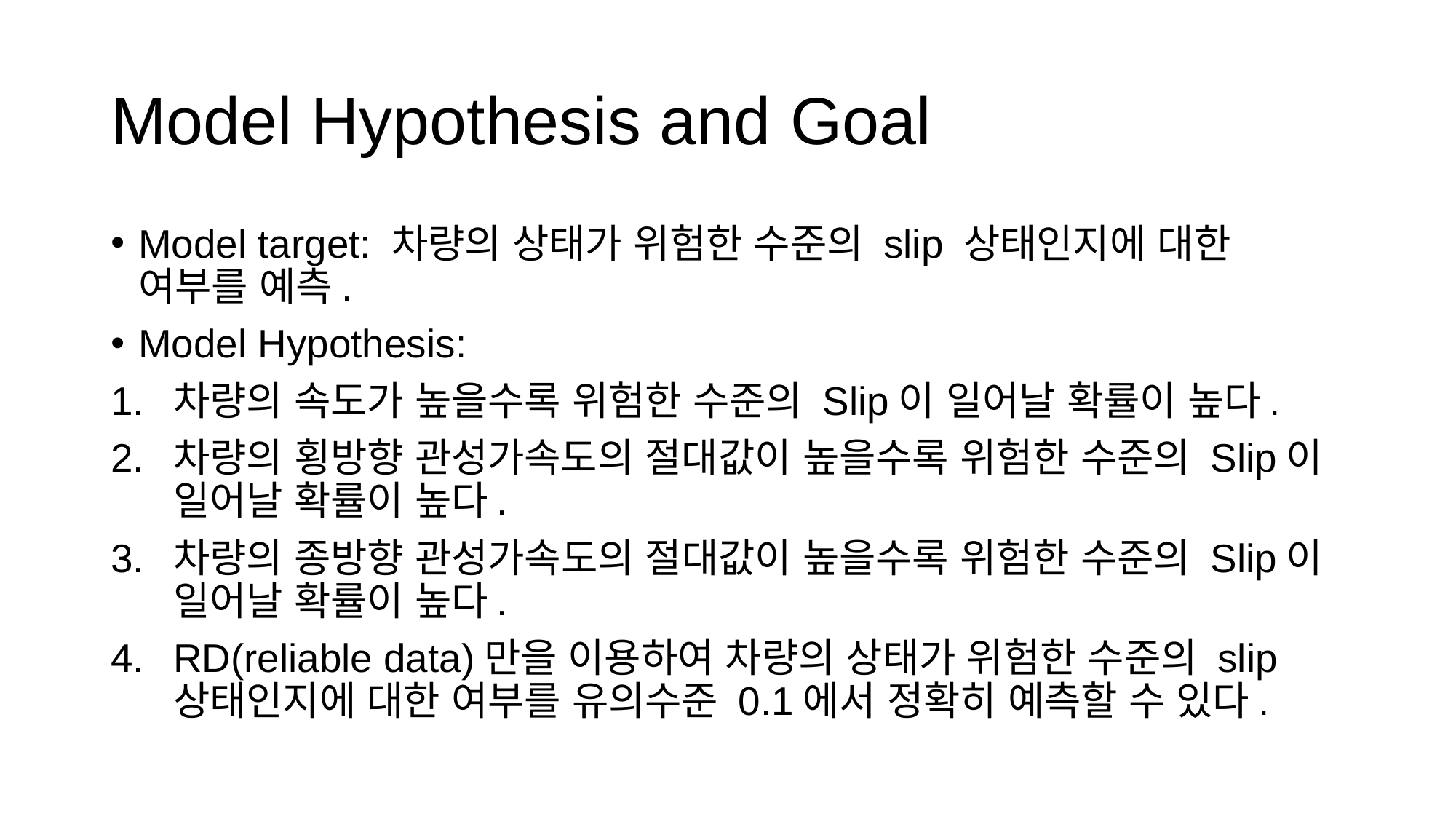

# Model Hypothesis and Goal
Model target: 차량의 상태가 위험한 수준의 slip 상태인지에 대한 여부를 예측.
Model Hypothesis:
차량의 속도가 높을수록 위험한 수준의 Slip이 일어날 확률이 높다.
차량의 횡방향 관성가속도의 절대값이 높을수록 위험한 수준의 Slip이 일어날 확률이 높다.
차량의 종방향 관성가속도의 절대값이 높을수록 위험한 수준의 Slip이 일어날 확률이 높다.
RD(reliable data)만을 이용하여 차량의 상태가 위험한 수준의 slip 상태인지에 대한 여부를 유의수준 0.1에서 정확히 예측할 수 있다.